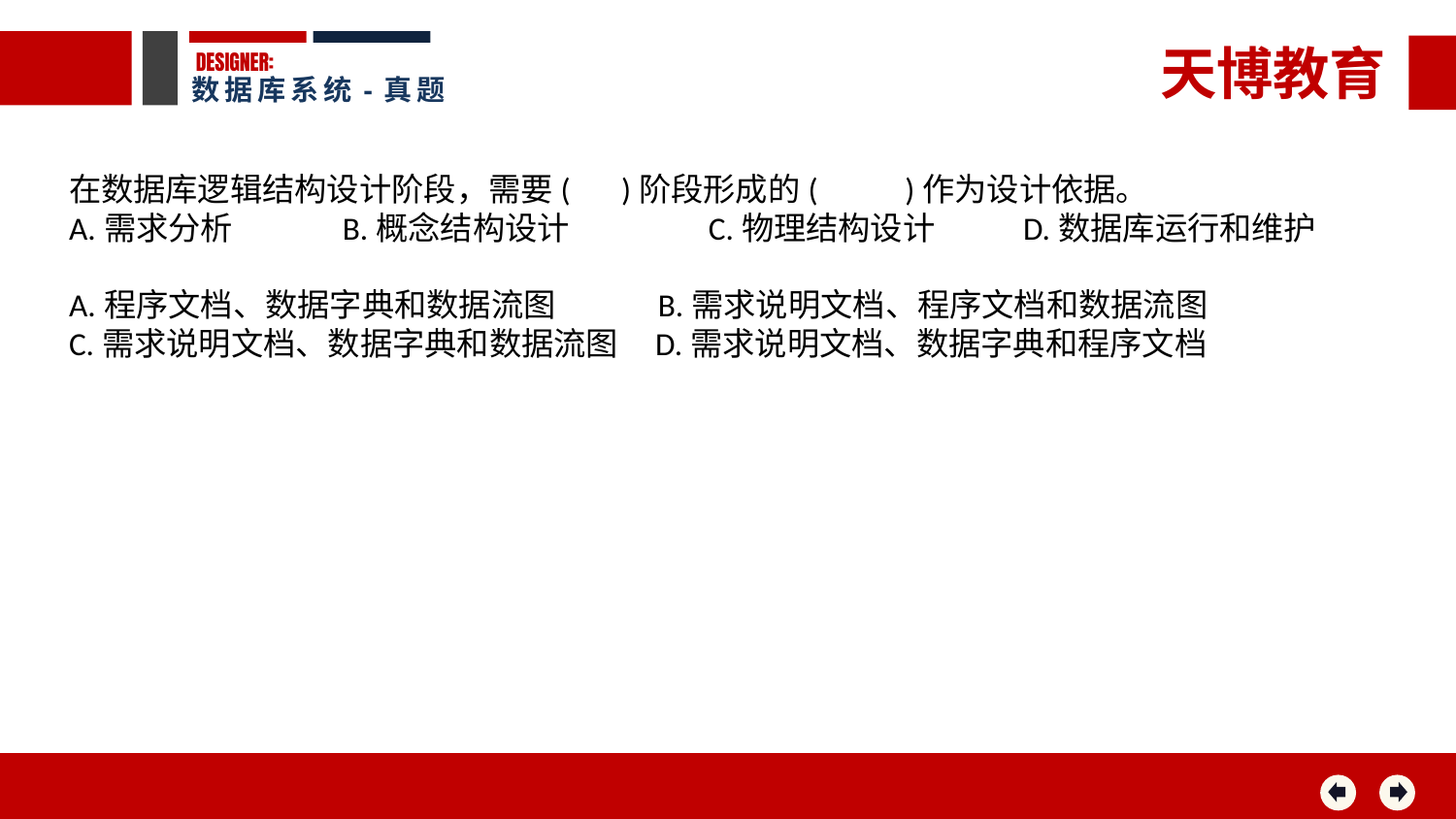

天博教育
DESIGNER:
数据库系统-真题

在数据库逻辑结构设计阶段，需要(       )阶段形成的(            )作为设计依据。
A.需求分析              B.概念结构设计                  C.物理结构设计           D.数据库运行和维护

A.程序文档、数据字典和数据流图             B.需求说明文档、程序文档和数据流图
C.需求说明文档、数据字典和数据流图    D.需求说明文档、数据字典和程序文档